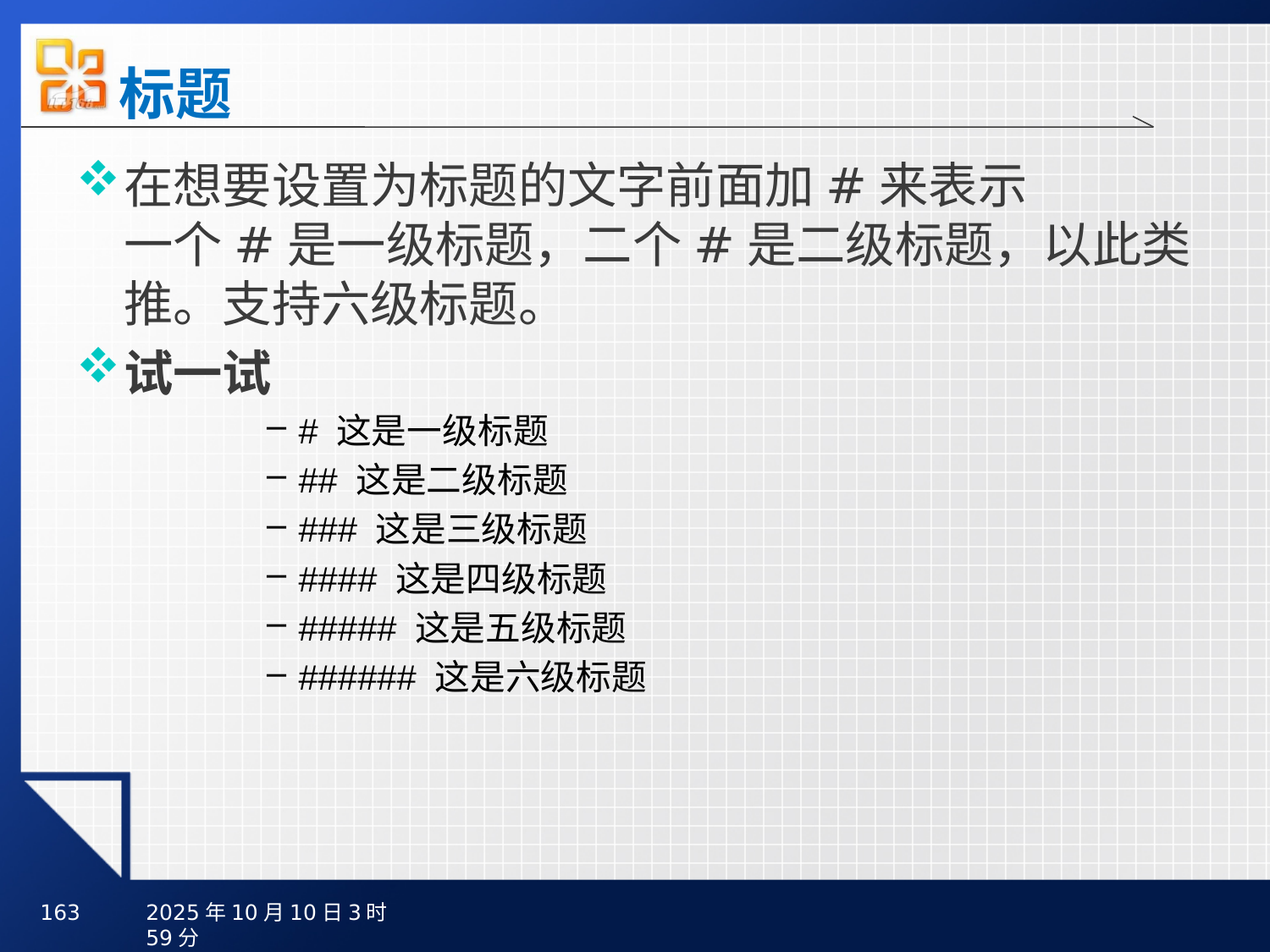

# 标题
在想要设置为标题的文字前面加#来表示
一个#是一级标题，二个#是二级标题，以此类推。支持六级标题。
试一试
# 这是一级标题
## 这是二级标题
### 这是三级标题
#### 这是四级标题
##### 这是五级标题
###### 这是六级标题
163
2025年10月10日3时59分